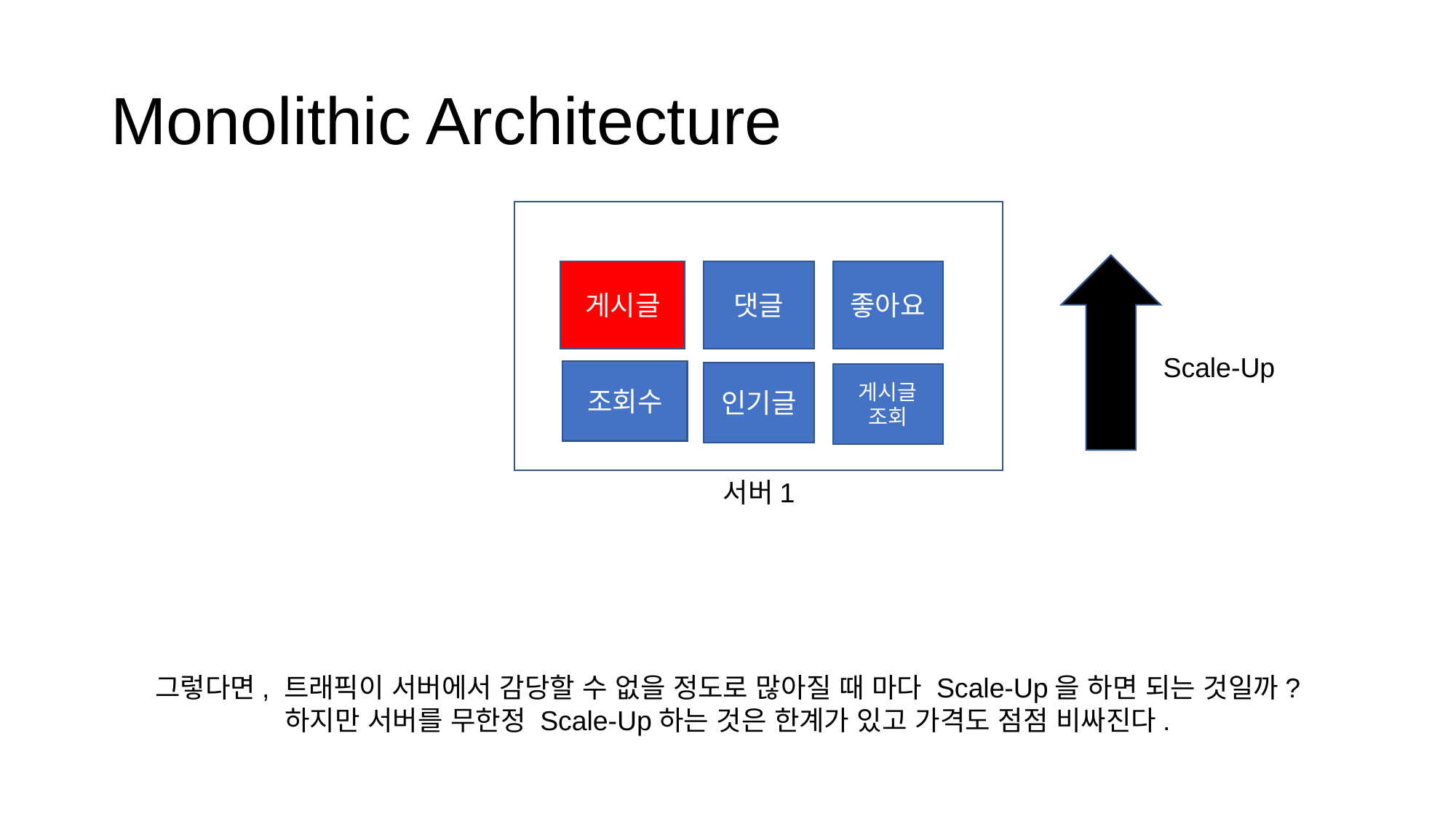

# Monolithic Architecture

게시글
댓글
좋아요
Scale-Up
조회수
인기글
게시글
조회
서버1
그렇다면, 트래픽이 서버에서 감당할 수 없을 정도로 많아질 때 마다 Scale-Up을 하면 되는 것일까?
하지만 서버를 무한정 Scale-Up하는 것은 한계가 있고 가격도 점점 비싸진다.